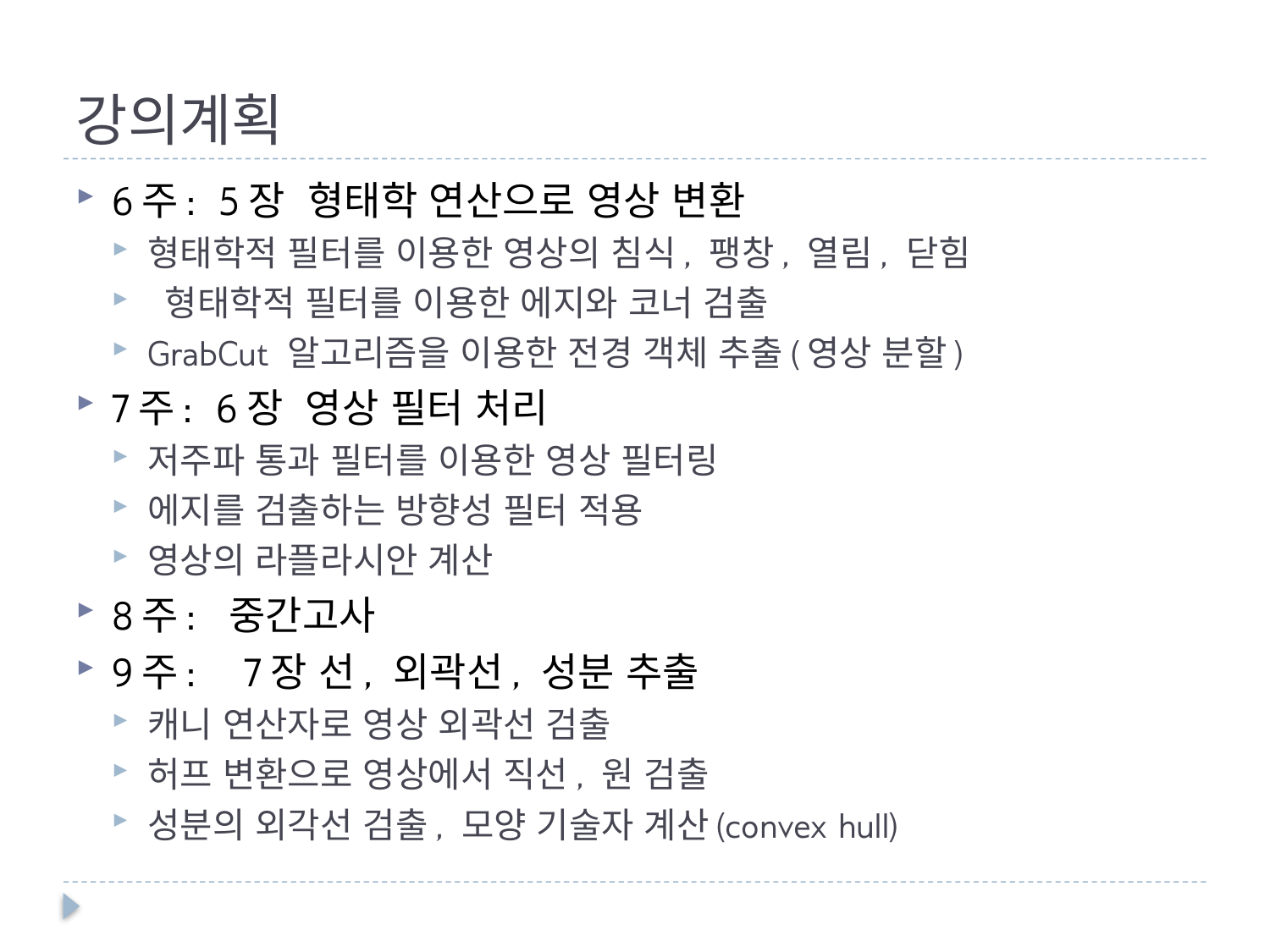

# 강의계획
6주:  5장  형태학 연산으로 영상 변환
형태학적 필터를 이용한 영상의 침식, 팽창, 열림, 닫힘
 형태학적 필터를 이용한 에지와 코너 검출
GrabCut 알고리즘을 이용한 전경 객체 추출(영상 분할)
7주:  6장  영상 필터 처리
저주파 통과 필터를 이용한 영상 필터링
에지를 검출하는 방향성 필터 적용
영상의 라플라시안 계산
8주:  중간고사
9주:    7장 선, 외곽선, 성분 추출
캐니 연산자로 영상 외곽선 검출
허프 변환으로 영상에서 직선, 원 검출
성분의 외각선 검출, 모양 기술자 계산(convex hull)